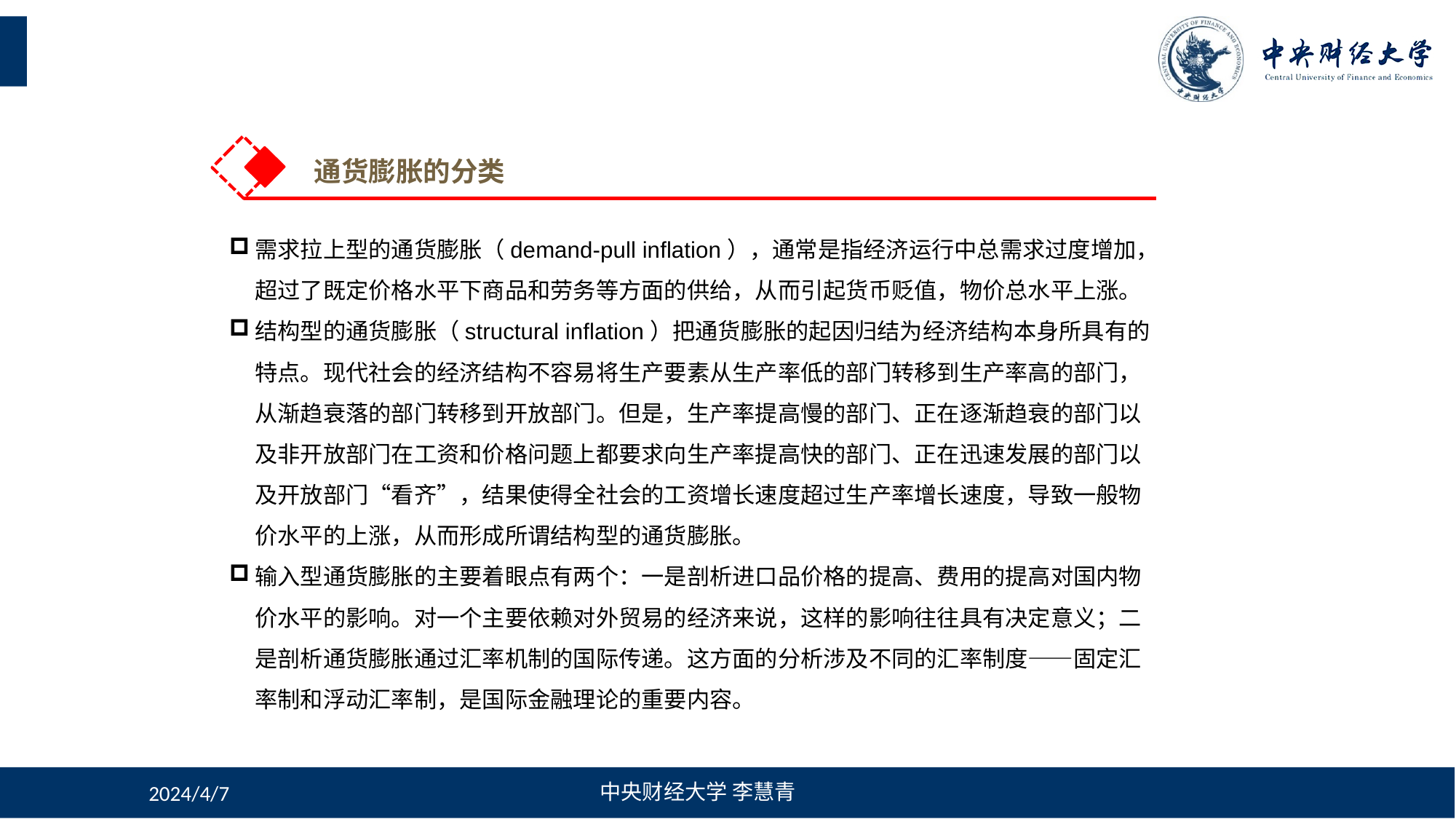

通货膨胀的分类
需求拉上型的通货膨胀（demand-pull inflation），通常是指经济运行中总需求过度增加，超过了既定价格水平下商品和劳务等方面的供给，从而引起货币贬值，物价总水平上涨。
结构型的通货膨胀（structural inflation）把通货膨胀的起因归结为经济结构本身所具有的特点。现代社会的经济结构不容易将生产要素从生产率低的部门转移到生产率高的部门，从渐趋衰落的部门转移到开放部门。但是，生产率提高慢的部门、正在逐渐趋衰的部门以及非开放部门在工资和价格问题上都要求向生产率提高快的部门、正在迅速发展的部门以及开放部门“看齐”，结果使得全社会的工资增长速度超过生产率增长速度，导致一般物价水平的上涨，从而形成所谓结构型的通货膨胀。
输入型通货膨胀的主要着眼点有两个：一是剖析进口品价格的提高、费用的提高对国内物价水平的影响。对一个主要依赖对外贸易的经济来说，这样的影响往往具有决定意义；二是剖析通货膨胀通过汇率机制的国际传递。这方面的分析涉及不同的汇率制度——固定汇率制和浮动汇率制，是国际金融理论的重要内容。